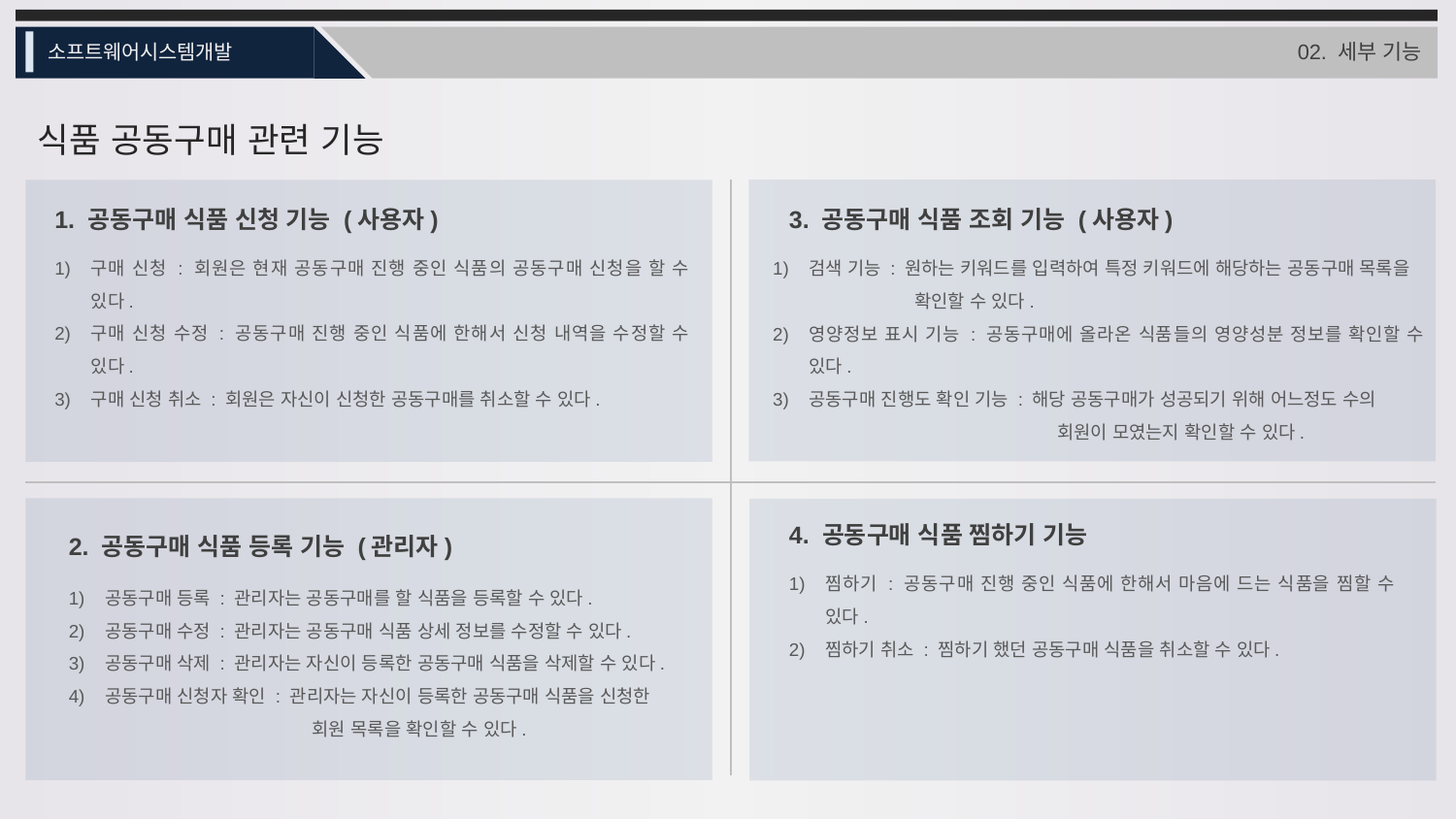

02. 세부 기능
소프트웨어시스템개발
식품 공동구매 관련 기능

1. 공동구매 식품 신청 기능 (사용자)
3. 공동구매 식품 조회 기능 (사용자)
구매 신청 : 회원은 현재 공동구매 진행 중인 식품의 공동구매 신청을 할 수 있다.
구매 신청 수정 : 공동구매 진행 중인 식품에 한해서 신청 내역을 수정할 수 있다.
구매 신청 취소 : 회원은 자신이 신청한 공동구매를 취소할 수 있다.
검색 기능 : 원하는 키워드를 입력하여 특정 키워드에 해당하는 공동구매 목록을
                           확인할 수 있다.
영양정보 표시 기능 : 공동구매에 올라온 식품들의 영양성분 정보를 확인할 수 있다.
공동구매 진행도 확인 기능 : 해당 공동구매가 성공되기 위해 어느정도 수의
                                                       회원이 모였는지 확인할 수 있다.

4. 공동구매 식품 찜하기 기능

2. 공동구매 식품 등록 기능 (관리자)
찜하기 : 공동구매 진행 중인 식품에 한해서 마음에 드는 식품을 찜할 수 있다.
찜하기 취소 : 찜하기 했던 공동구매 식품을 취소할 수 있다.
공동구매 등록 : 관리자는 공동구매를 할 식품을 등록할 수 있다.
공동구매 수정 : 관리자는 공동구매 식품 상세 정보를 수정할 수 있다.
공동구매 삭제 : 관리자는 자신이 등록한 공동구매 식품을 삭제할 수 있다.
공동구매 신청자 확인 : 관리자는 자신이 등록한 공동구매 식품을 신청한
                                               회원 목록을 확인할 수 있다.